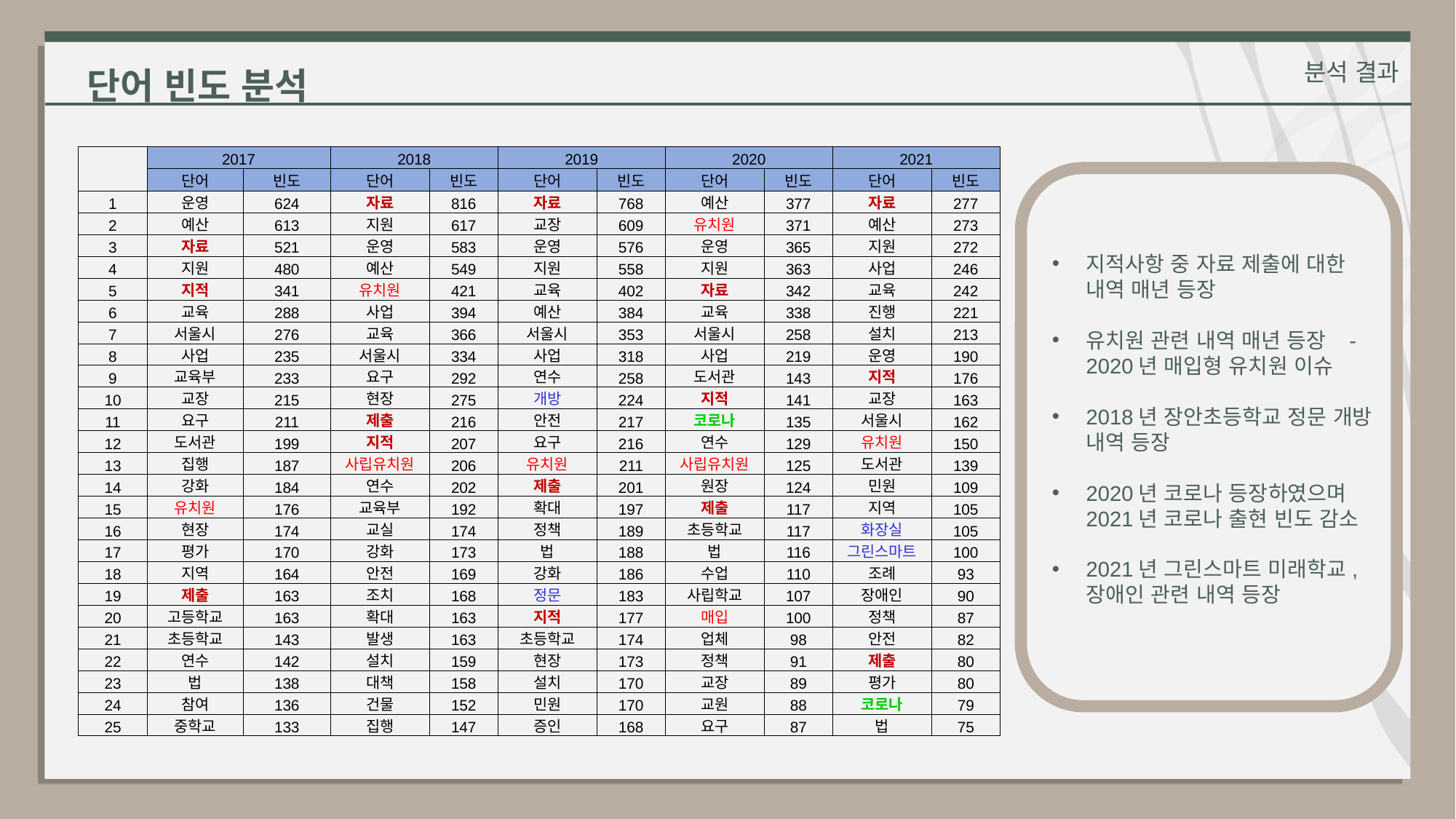

단어 빈도 분석
분석 결과
|  | 2017 |  | 2018 |  | 2019 |  | 2020 |  | 2021 |  |
| --- | --- | --- | --- | --- | --- | --- | --- | --- | --- | --- |
|  | 단어 | 빈도 | 단어 | 빈도 | 단어 | 빈도 | 단어 | 빈도 | 단어 | 빈도 |
| 1 | 운영 | 624 | 자료 | 816 | 자료 | 768 | 예산 | 377 | 자료 | 277 |
| 2 | 예산 | 613 | 지원 | 617 | 교장 | 609 | 유치원 | 371 | 예산 | 273 |
| 3 | 자료 | 521 | 운영 | 583 | 운영 | 576 | 운영 | 365 | 지원 | 272 |
| 4 | 지원 | 480 | 예산 | 549 | 지원 | 558 | 지원 | 363 | 사업 | 246 |
| 5 | 지적 | 341 | 유치원 | 421 | 교육 | 402 | 자료 | 342 | 교육 | 242 |
| 6 | 교육 | 288 | 사업 | 394 | 예산 | 384 | 교육 | 338 | 진행 | 221 |
| 7 | 서울시 | 276 | 교육 | 366 | 서울시 | 353 | 서울시 | 258 | 설치 | 213 |
| 8 | 사업 | 235 | 서울시 | 334 | 사업 | 318 | 사업 | 219 | 운영 | 190 |
| 9 | 교육부 | 233 | 요구 | 292 | 연수 | 258 | 도서관 | 143 | 지적 | 176 |
| 10 | 교장 | 215 | 현장 | 275 | 개방 | 224 | 지적 | 141 | 교장 | 163 |
| 11 | 요구 | 211 | 제출 | 216 | 안전 | 217 | 코로나 | 135 | 서울시 | 162 |
| 12 | 도서관 | 199 | 지적 | 207 | 요구 | 216 | 연수 | 129 | 유치원 | 150 |
| 13 | 집행 | 187 | 사립유치원 | 206 | 유치원 | 211 | 사립유치원 | 125 | 도서관 | 139 |
| 14 | 강화 | 184 | 연수 | 202 | 제출 | 201 | 원장 | 124 | 민원 | 109 |
| 15 | 유치원 | 176 | 교육부 | 192 | 확대 | 197 | 제출 | 117 | 지역 | 105 |
| 16 | 현장 | 174 | 교실 | 174 | 정책 | 189 | 초등학교 | 117 | 화장실 | 105 |
| 17 | 평가 | 170 | 강화 | 173 | 법 | 188 | 법 | 116 | 그린스마트 | 100 |
| 18 | 지역 | 164 | 안전 | 169 | 강화 | 186 | 수업 | 110 | 조례 | 93 |
| 19 | 제출 | 163 | 조치 | 168 | 정문 | 183 | 사립학교 | 107 | 장애인 | 90 |
| 20 | 고등학교 | 163 | 확대 | 163 | 지적 | 177 | 매입 | 100 | 정책 | 87 |
| 21 | 초등학교 | 143 | 발생 | 163 | 초등학교 | 174 | 업체 | 98 | 안전 | 82 |
| 22 | 연수 | 142 | 설치 | 159 | 현장 | 173 | 정책 | 91 | 제출 | 80 |
| 23 | 법 | 138 | 대책 | 158 | 설치 | 170 | 교장 | 89 | 평가 | 80 |
| 24 | 참여 | 136 | 건물 | 152 | 민원 | 170 | 교원 | 88 | 코로나 | 79 |
| 25 | 중학교 | 133 | 집행 | 147 | 증인 | 168 | 요구 | 87 | 법 | 75 |

지적사항 중 자료 제출에 대한 내역 매년 등장

유치원 관련 내역 매년 등장   - 2020년 매입형 유치원 이슈

2018년 장안초등학교 정문 개방 내역 등장

2020년 코로나 등장하였으며2021년 코로나 출현 빈도 감소

2021년 그린스마트 미래학교,장애인 관련 내역 등장